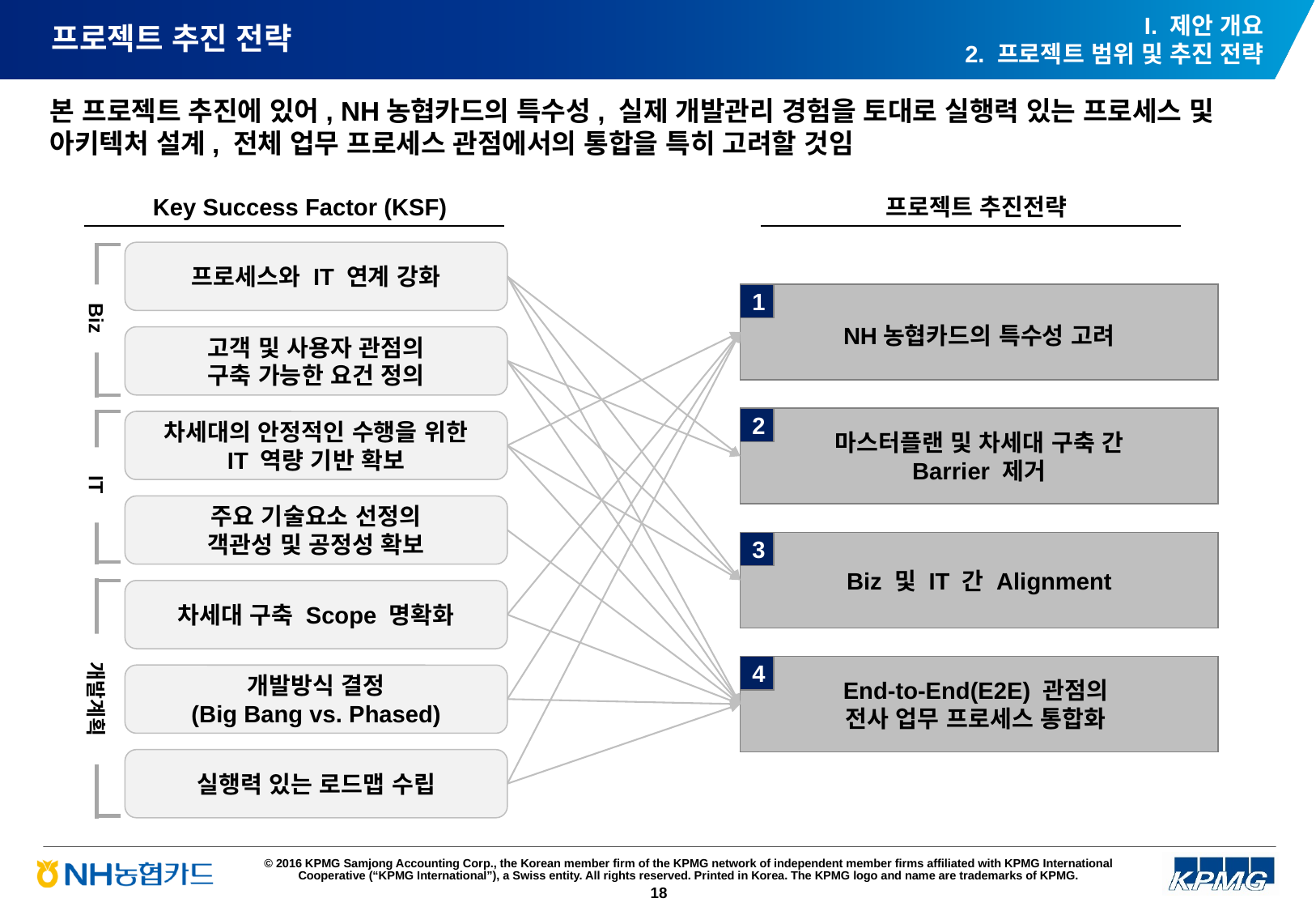

# 프로젝트 추진 전략
I. 제안 개요
2. 프로젝트 범위 및 추진 전략
본 프로젝트 추진에 있어, NH농협카드의 특수성, 실제 개발관리 경험을 토대로 실행력 있는 프로세스 및 아키텍처 설계, 전체 업무 프로세스 관점에서의 통합을 특히 고려할 것임
Key Success Factor (KSF)
프로젝트 추진전략
프로세스와 IT 연계 강화
NH농협카드의 특수성 고려
1
Biz
고객 및 사용자 관점의
구축 가능한 요건 정의
마스터플랜 및 차세대 구축 간
Barrier 제거
2
차세대의 안정적인 수행을 위한
IT 역량 기반 확보
IT
주요 기술요소 선정의
객관성 및 공정성 확보
Biz 및 IT 간 Alignment
3
차세대 구축 Scope 명확화
End-to-End(E2E) 관점의
전사 업무 프로세스 통합화
4
개발방식 결정
(Big Bang vs. Phased)
개발계획
실행력 있는 로드맵 수립
차세대시스템 구축의
궁극적 목적